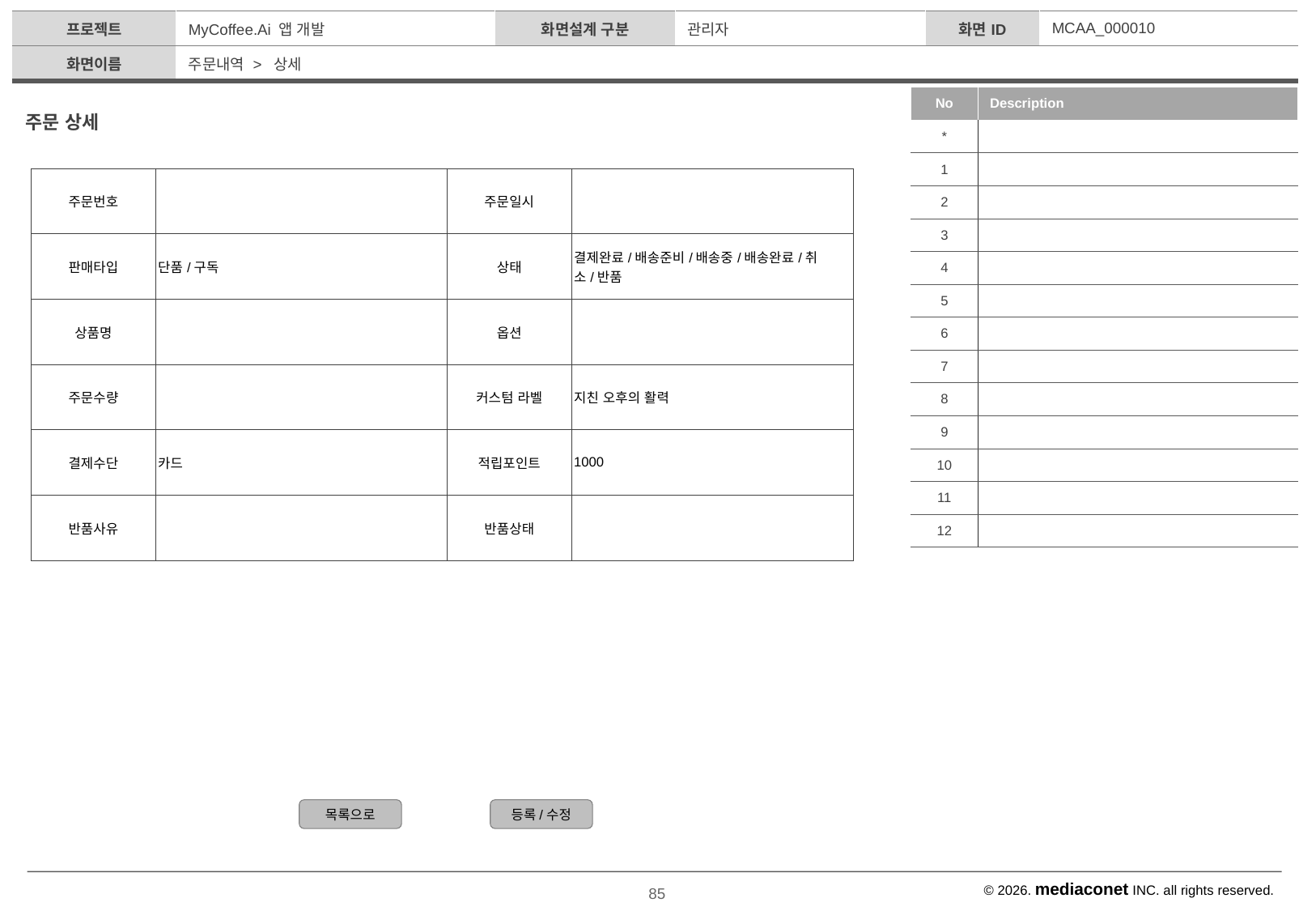

| 프로젝트 | MyCoffee.Ai 앱 개발 | 화면설계 구분 | 관리자 | 화면ID | MCAA\_000010 |
| --- | --- | --- | --- | --- | --- |
| 화면이름 | 주문내역 > 상세 |  |  |  |  |
| No | Description |
| --- | --- |
| \* |  |
| 1 |  |
| 2 |  |
| 3 |  |
| 4 |  |
| 5 |  |
| 6 |  |
| 7 |  |
| 8 |  |
| 9 |  |
| 10 |  |
| 11 |  |
| 12 |  |
주문 상세
| 주문번호 |  | 주문일시 |  |
| --- | --- | --- | --- |
| 판매타입 | 단품/구독 | 상태 | 결제완료/배송준비/배송중/배송완료/취소/반품 |
| 상품명 |  | 옵션 |  |
| 주문수량 |  | 커스텀 라벨 | 지친 오후의 활력 |
| 결제수단 | 카드 | 적립포인트 | 1000 |
| 반품사유 |  | 반품상태 |  |
목록으로
등록/수정